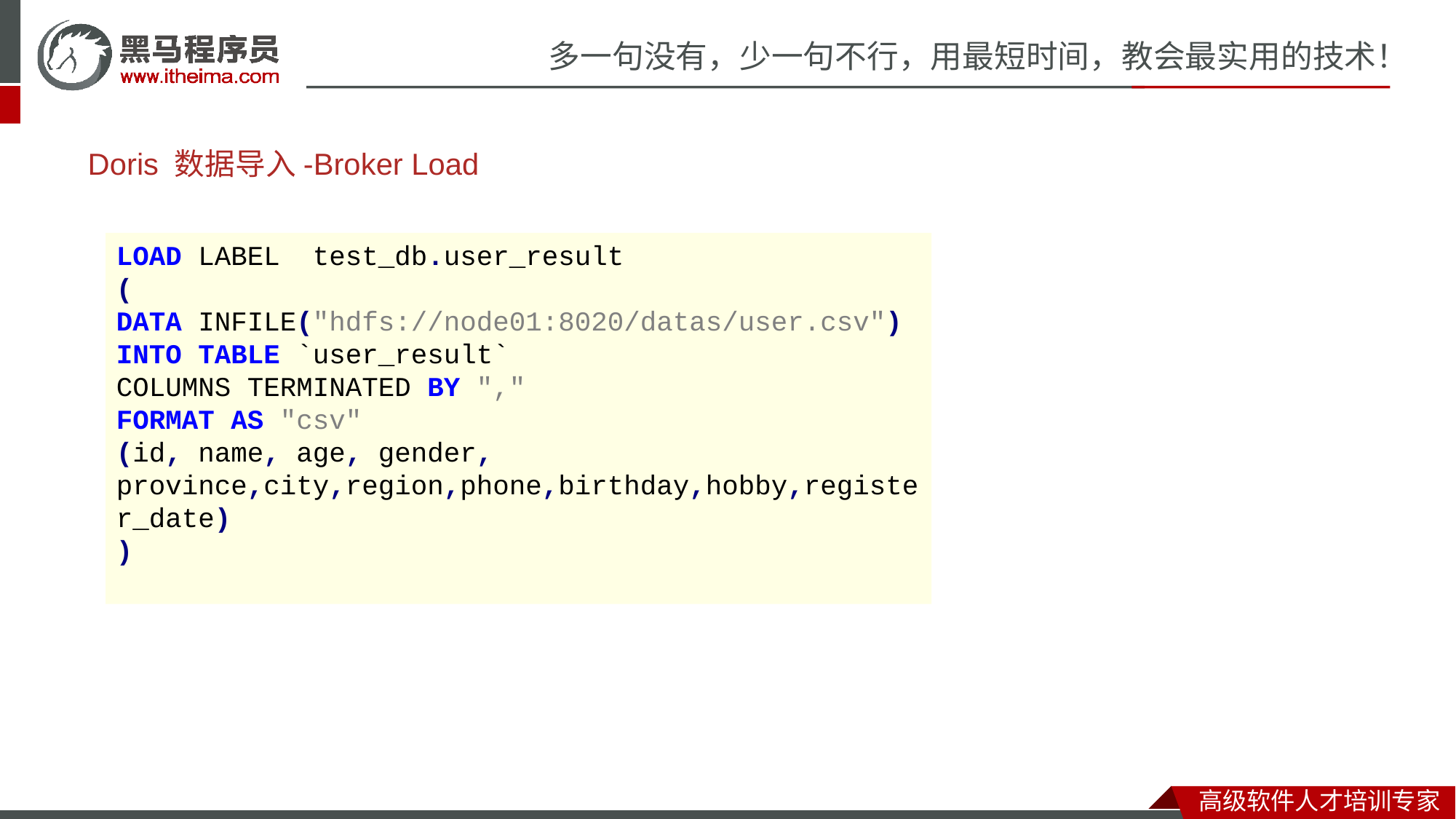

Doris 数据导入-Broker Load

LOAD LABEL  test_db.user_result
(
DATA INFILE("hdfs://node01:8020/datas/user.csv")
INTO TABLE `user_result`
COLUMNS TERMINATED BY ","
FORMAT AS "csv"
(id, name, age, gender, province,city,region,phone,birthday,hobby,register_date)
)